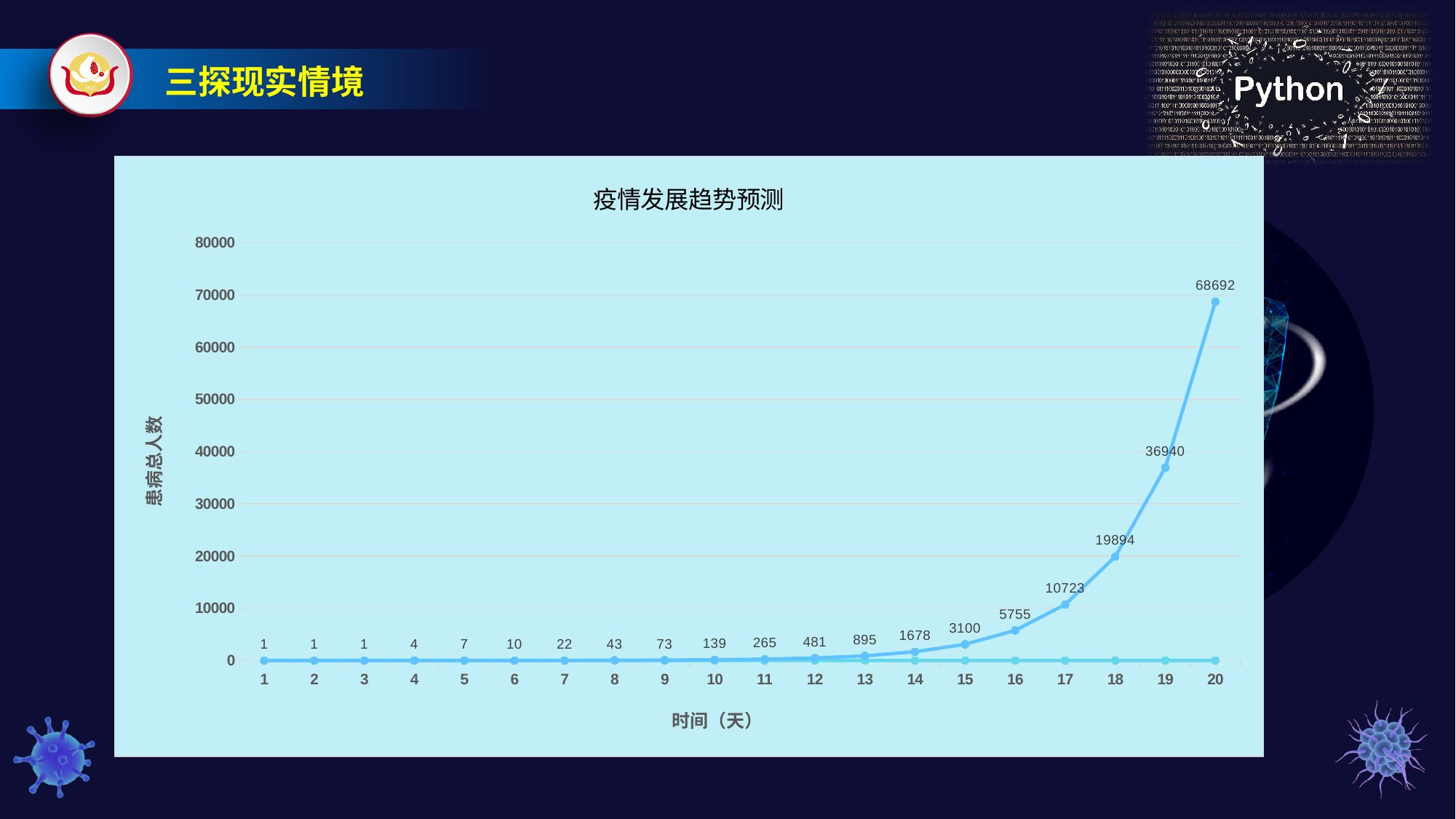

三探现实情境

### Chart: 疫情发展趋势预测

| Category | 天数 | 患者总数 |
|---|---|---|
Python